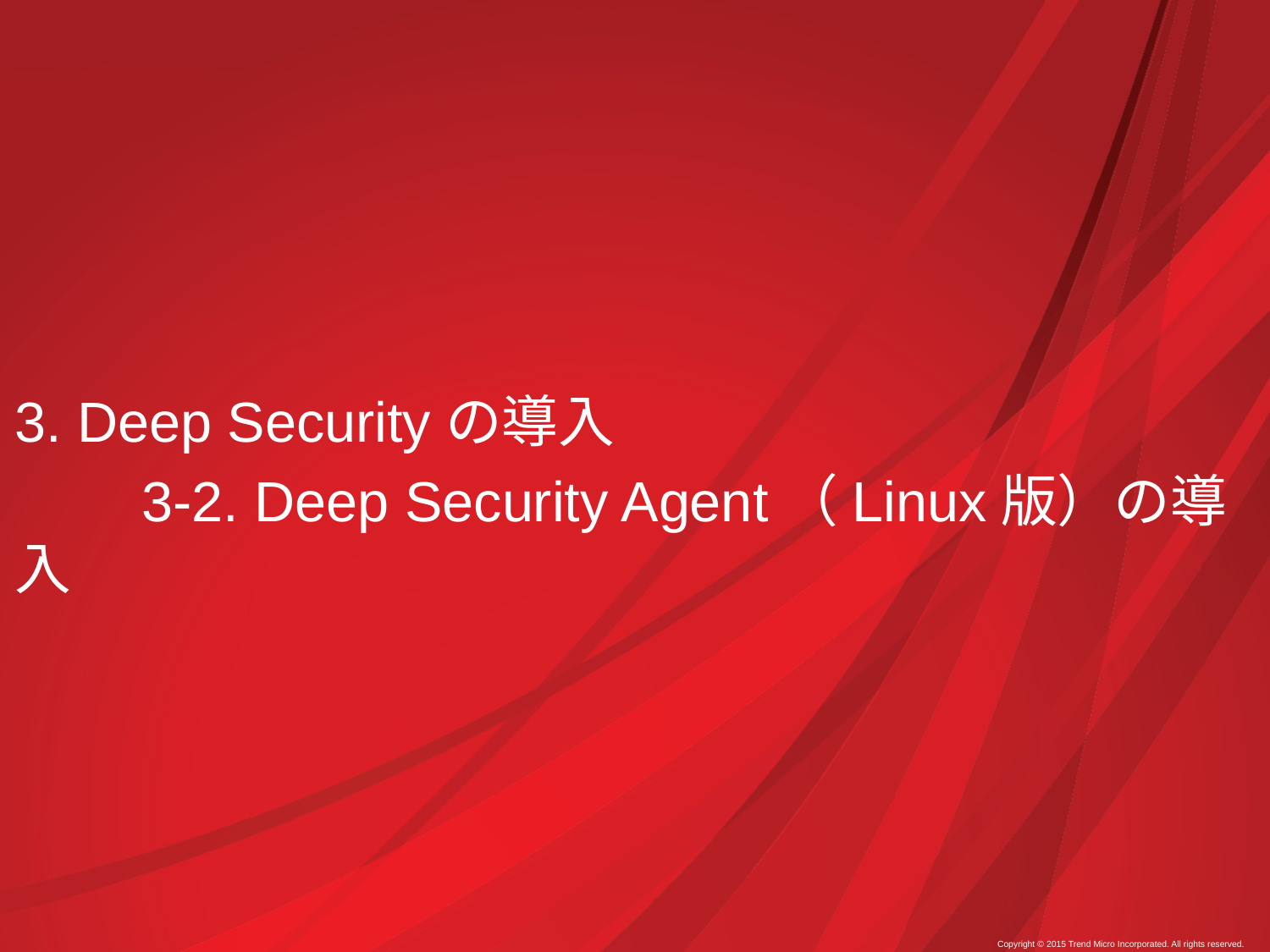

3. Deep Securityの導入
	3-2. Deep Security Agent（Linux版）の導入